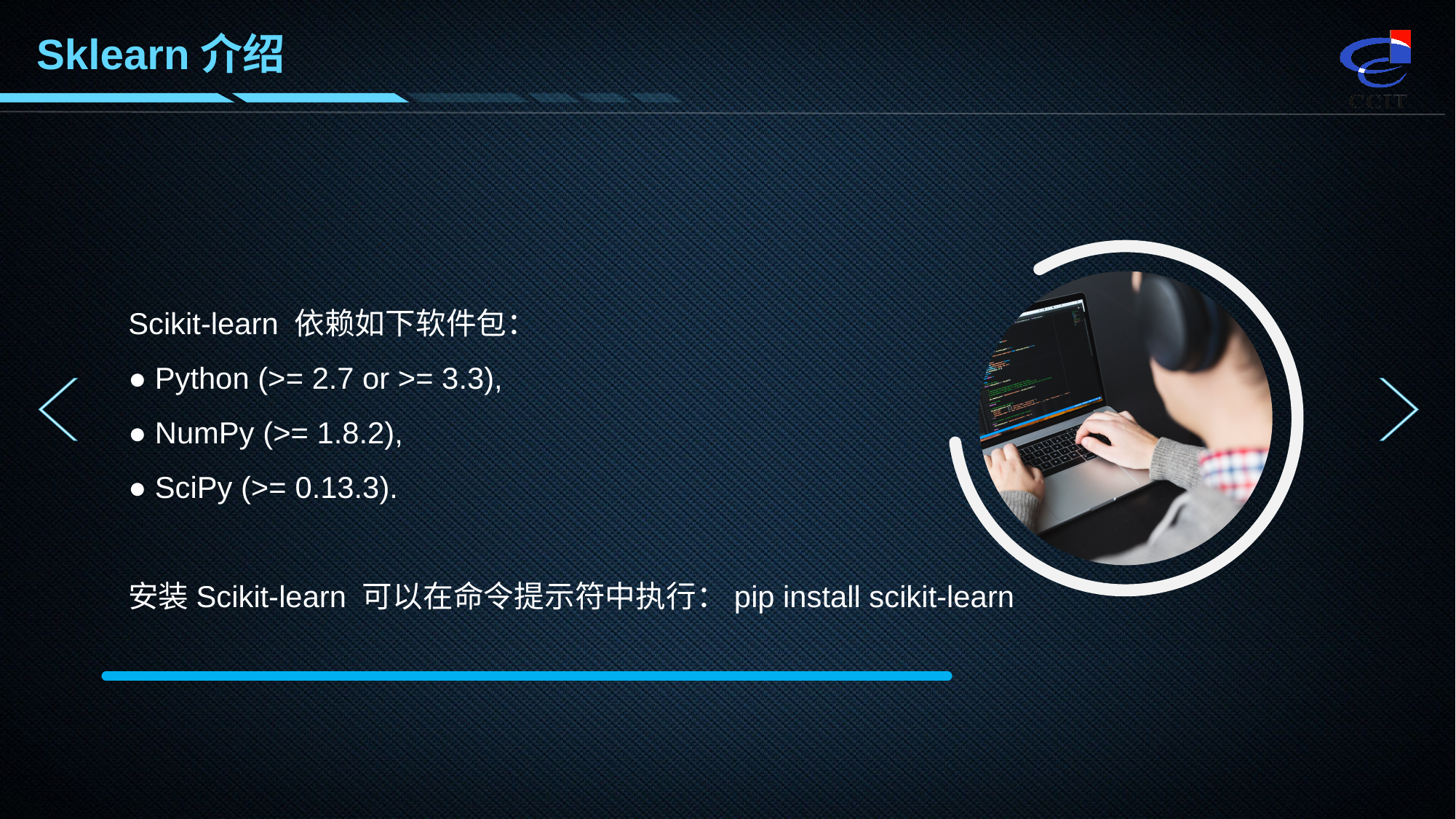

Sklearn介绍

Scikit-learn 依赖如下软件包：
● Python (>= 2.7 or >= 3.3),
● NumPy (>= 1.8.2),
● SciPy (>= 0.13.3).

安装Scikit-learn 可以在命令提示符中执行：pip install scikit-learn